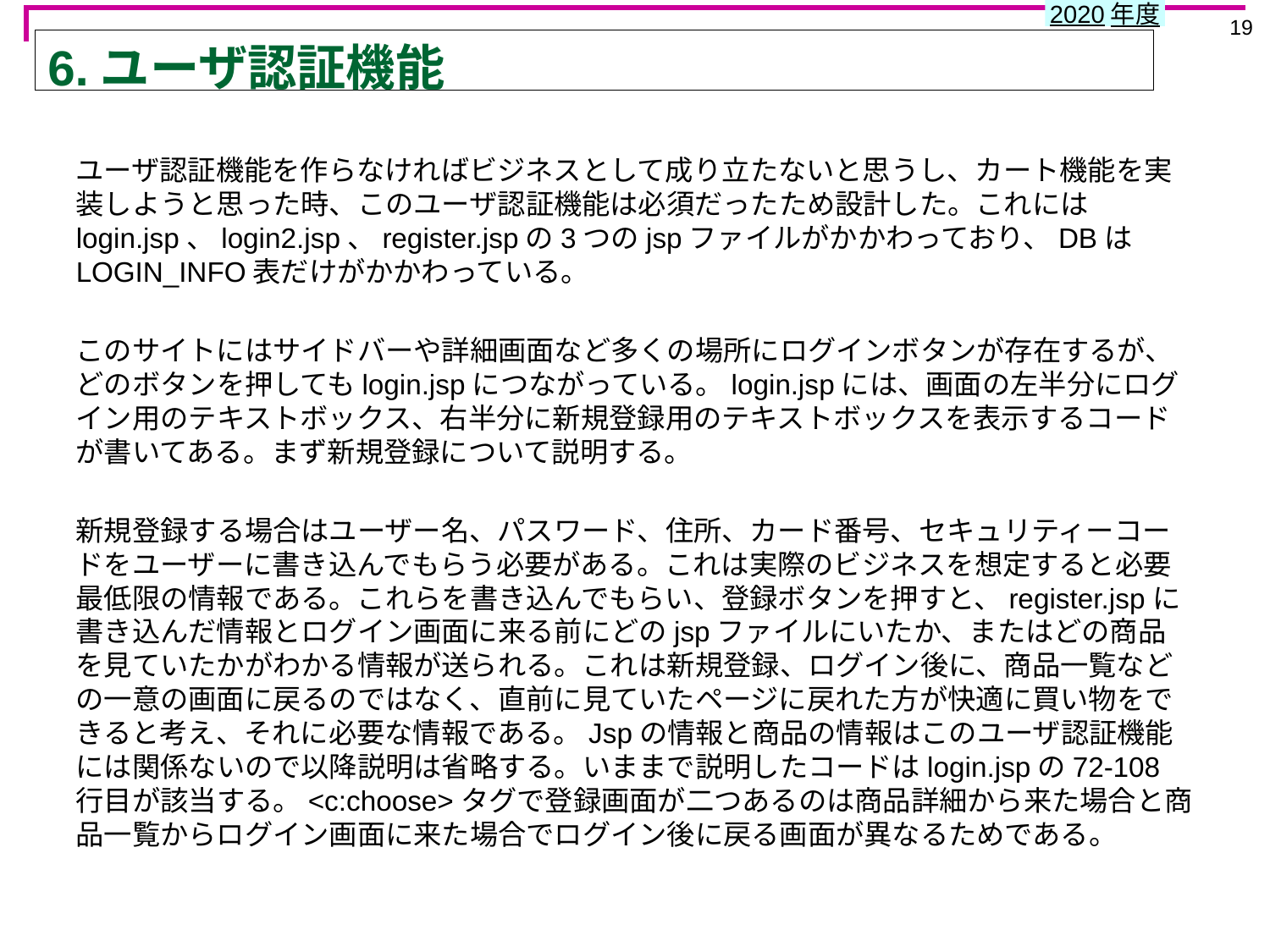

19
# 6.ユーザ認証機能
ユーザ認証機能を作らなければビジネスとして成り立たないと思うし、カート機能を実装しようと思った時、このユーザ認証機能は必須だったため設計した。これにはlogin.jsp、login2.jsp、register.jspの3つのjspファイルがかかわっており、DBはLOGIN_INFO表だけがかかわっている。

このサイトにはサイドバーや詳細画面など多くの場所にログインボタンが存在するが、どのボタンを押してもlogin.jspにつながっている。login.jspには、画面の左半分にログイン用のテキストボックス、右半分に新規登録用のテキストボックスを表示するコードが書いてある。まず新規登録について説明する。

新規登録する場合はユーザー名、パスワード、住所、カード番号、セキュリティーコードをユーザーに書き込んでもらう必要がある。これは実際のビジネスを想定すると必要最低限の情報である。これらを書き込んでもらい、登録ボタンを押すと、register.jspに書き込んだ情報とログイン画面に来る前にどのjspファイルにいたか、またはどの商品を見ていたかがわかる情報が送られる。これは新規登録、ログイン後に、商品一覧などの一意の画面に戻るのではなく、直前に見ていたページに戻れた方が快適に買い物をできると考え、それに必要な情報である。Jspの情報と商品の情報はこのユーザ認証機能には関係ないので以降説明は省略する。いままで説明したコードはlogin.jspの72-108行目が該当する。<c:choose>タグで登録画面が二つあるのは商品詳細から来た場合と商品一覧からログイン画面に来た場合でログイン後に戻る画面が異なるためである。